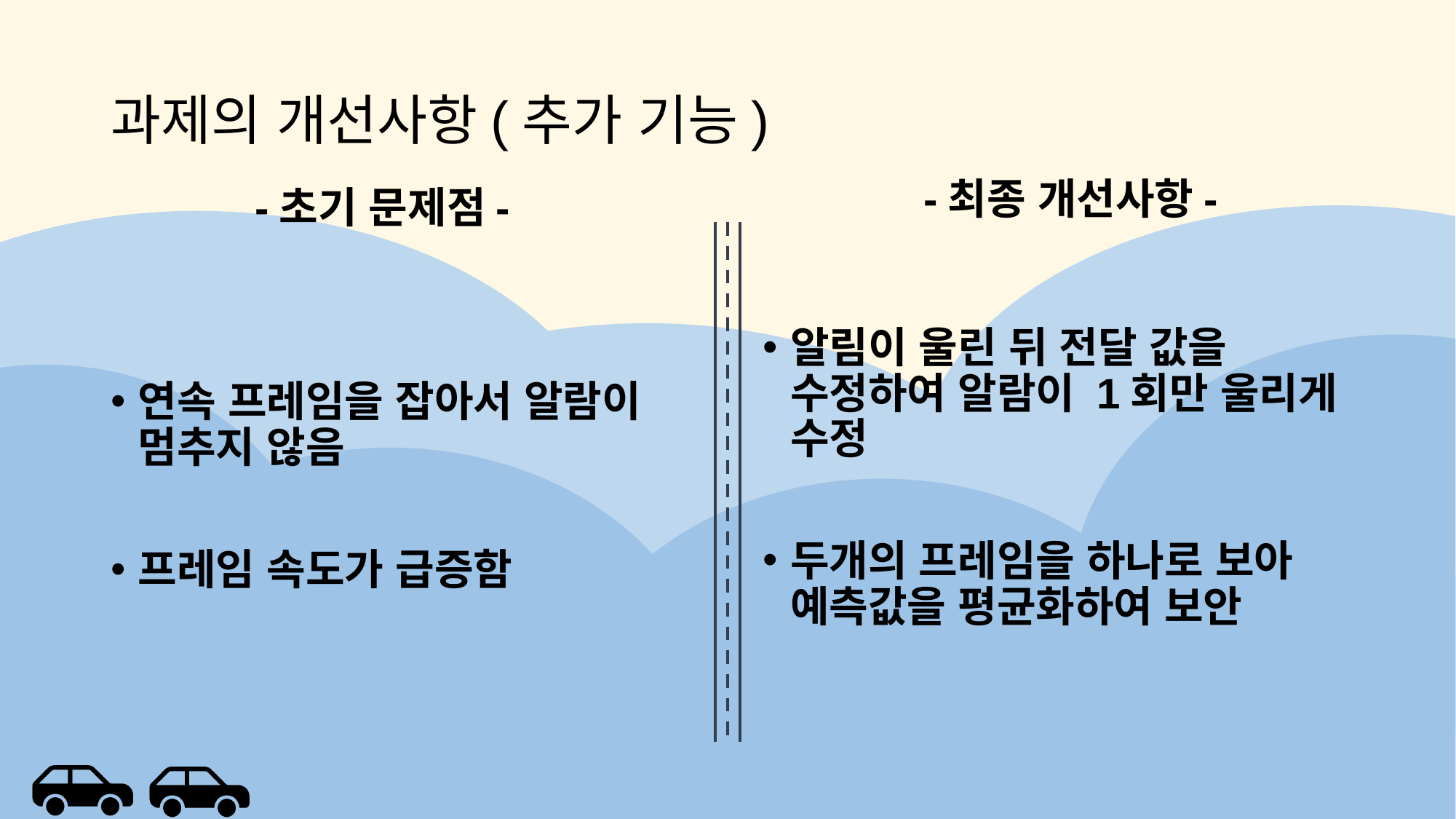

# 과제의 개선사항(추가 기능)
-최종 개선사항-
-초기 문제점-

알림이 울린 뒤 전달 값을 수정하여 알람이 1회만 울리게 수정

두개의 프레임을 하나로 보아 예측값을 평균화하여 보안

연속 프레임을 잡아서 알람이 멈추지 않음

프레임 속도가 급증함